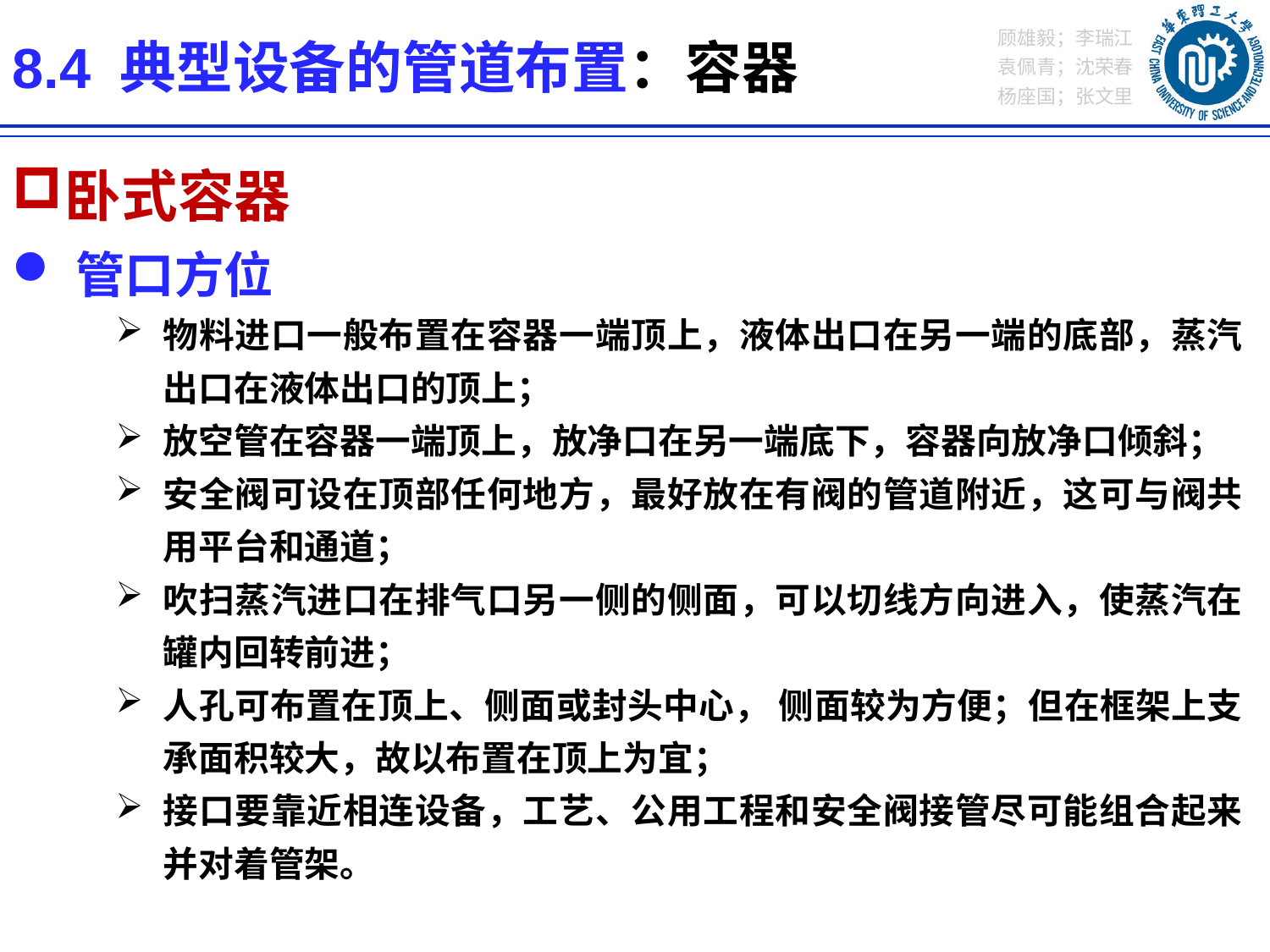

8.4 典型设备的管道布置：容器
卧式容器
管口方位
物料进口一般布置在容器一端顶上，液体出口在另一端的底部，蒸汽出口在液体出口的顶上；
放空管在容器一端顶上，放净口在另一端底下，容器向放净口倾斜；
安全阀可设在顶部任何地方，最好放在有阀的管道附近，这可与阀共用平台和通道；
吹扫蒸汽进口在排气口另一侧的侧面，可以切线方向进入，使蒸汽在罐内回转前进；
人孔可布置在顶上、侧面或封头中心， 侧面较为方便；但在框架上支承面积较大，故以布置在顶上为宜；
接口要靠近相连设备，工艺、公用工程和安全阀接管尽可能组合起来并对着管架。